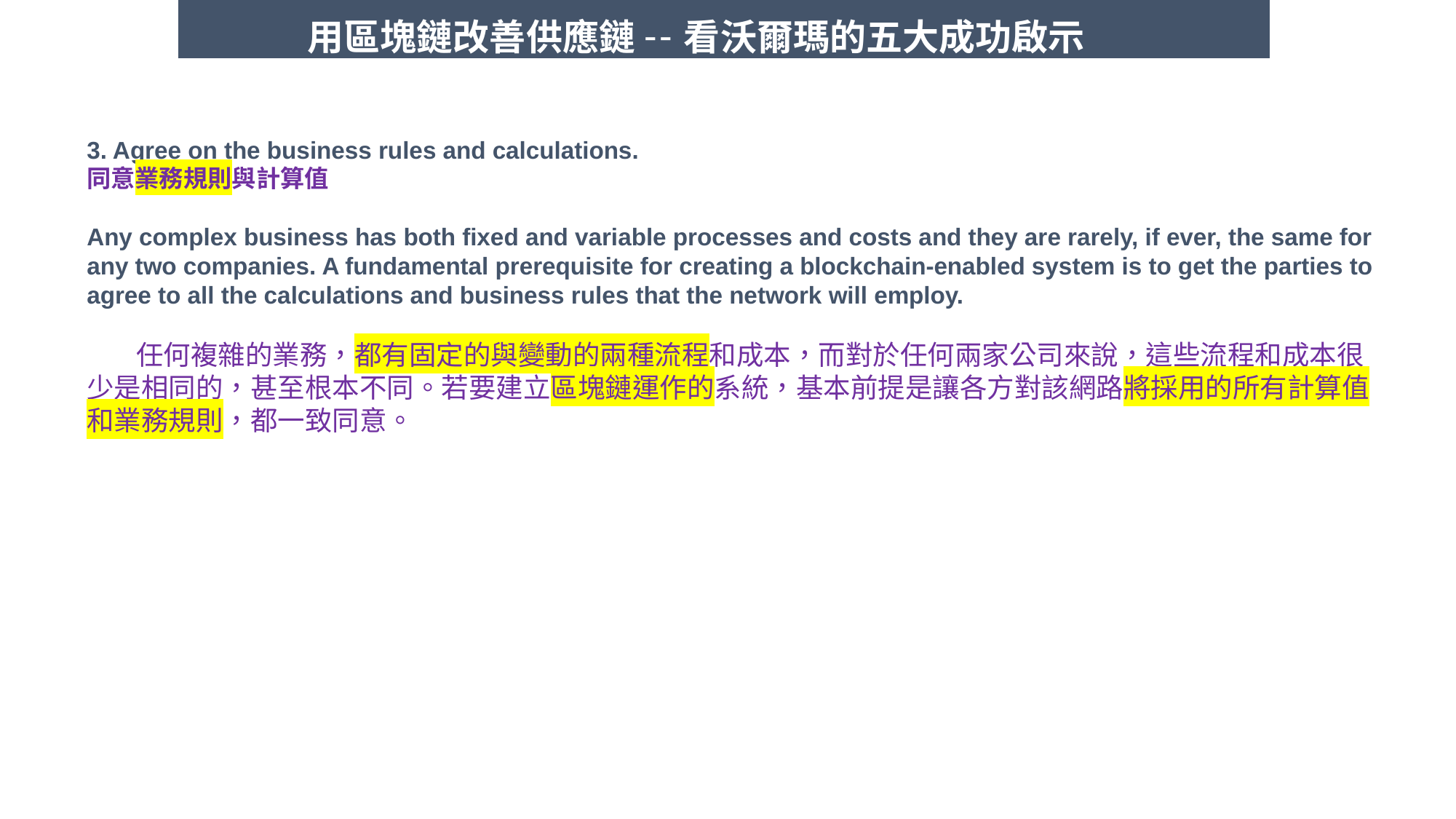

用區塊鏈改善供應鏈--看沃爾瑪的五大成功啟示

3. Agree on the business rules and calculations.                                                                                                               同意業務規則與計算值

Any complex business has both fixed and variable processes and costs and they are rarely, if ever, the same for any two companies. A fundamental prerequisite for creating a blockchain-enabled system is to get the parties to agree to all the calculations and business rules that the network will employ.

        任何複雜的業務，都有固定的與變動的兩種流程和成本，而對於任何兩家公司來說，這些流程和成本很少是相同的，甚至根本不同。若要建立區塊鏈運作的系統，基本前提是讓各方對該網路將採用的所有計算值和業務規則，都一致同意。